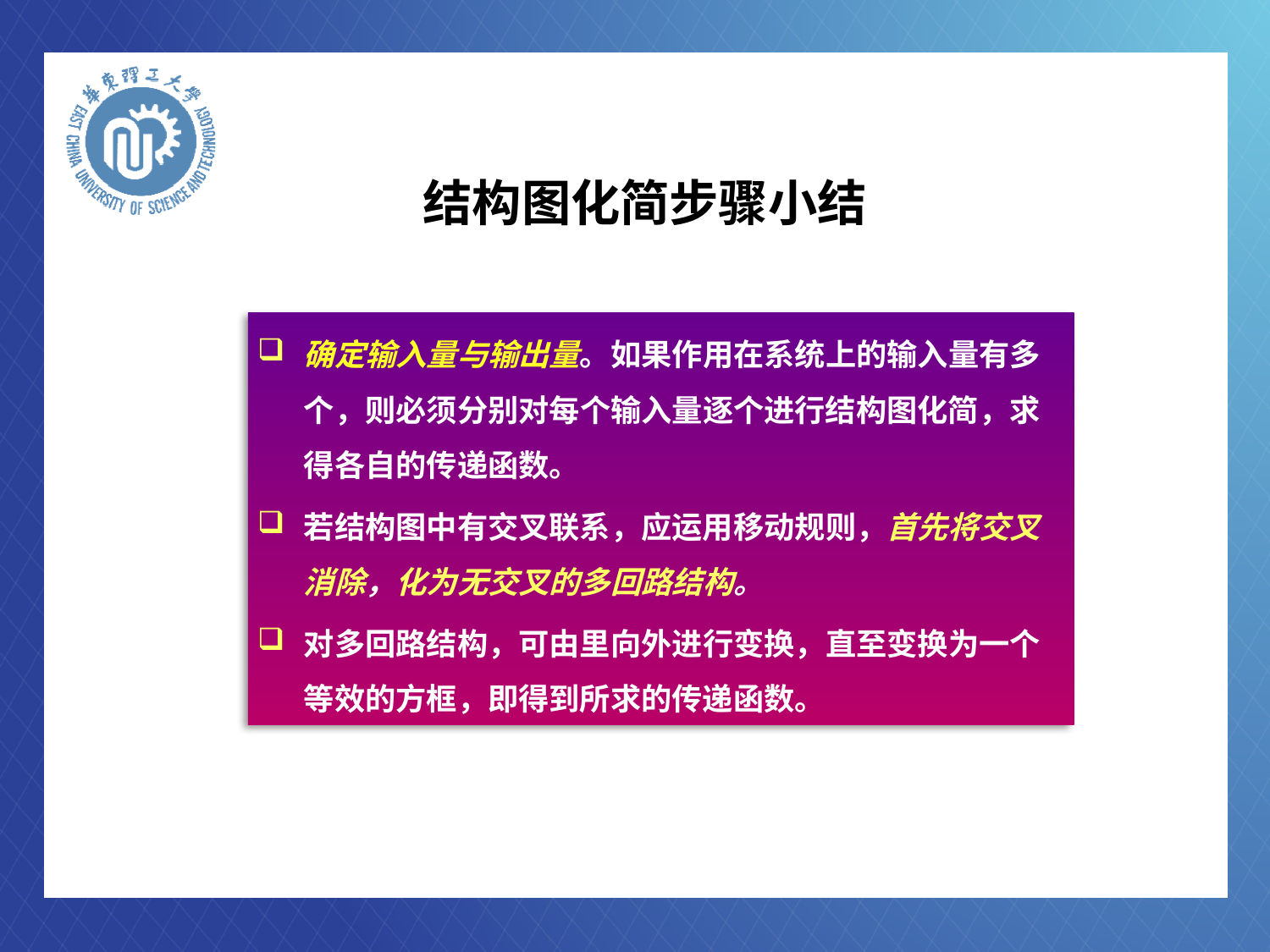

# 结构图化简步骤小结
确定输入量与输出量。如果作用在系统上的输入量有多个，则必须分别对每个输入量逐个进行结构图化简，求得各自的传递函数。
若结构图中有交叉联系，应运用移动规则，首先将交叉消除，化为无交叉的多回路结构。
对多回路结构，可由里向外进行变换，直至变换为一个等效的方框，即得到所求的传递函数。